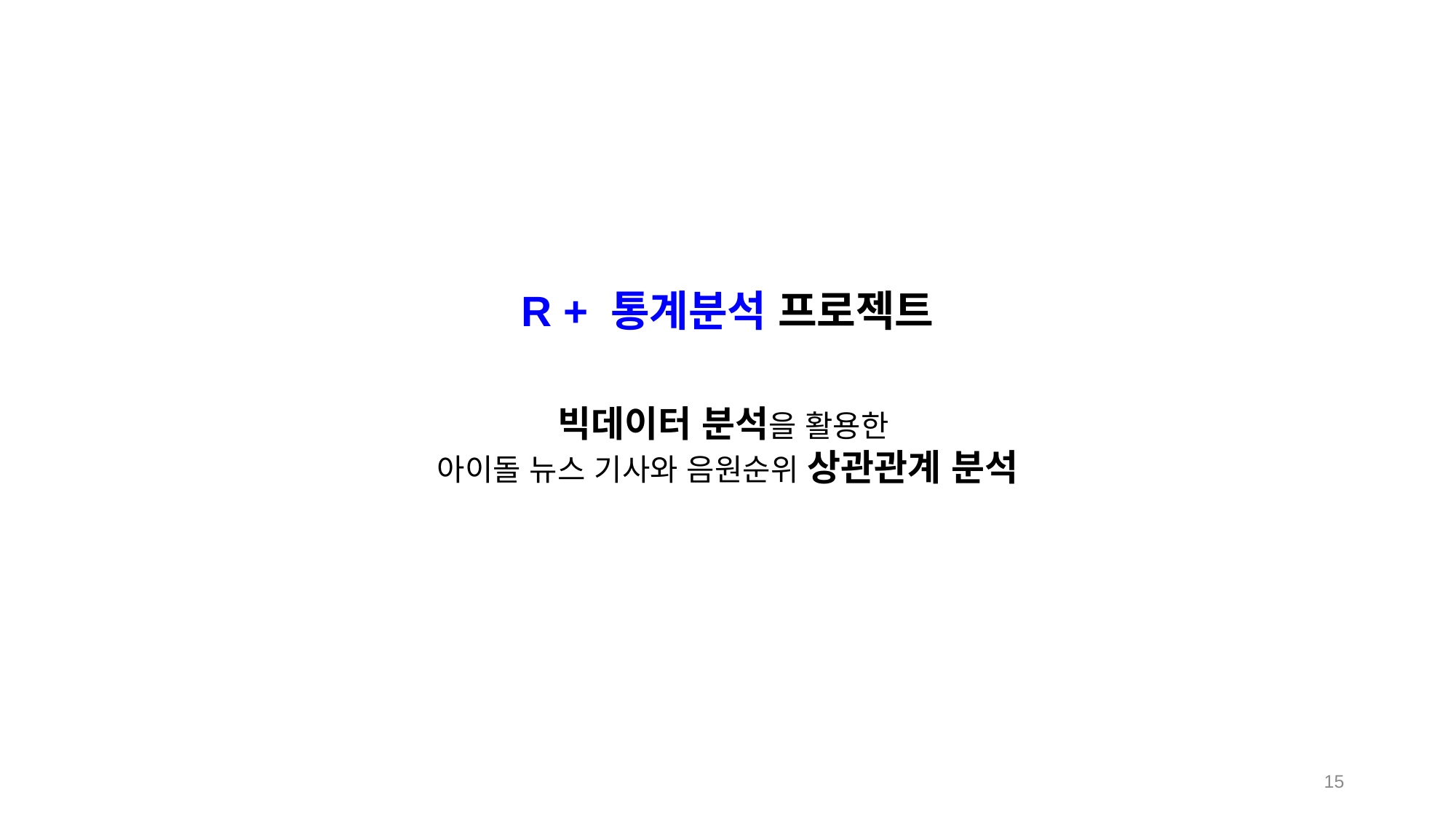

R + 통계분석 프로젝트

빅데이터 분석을 활용한
아이돌 뉴스 기사와 음원순위 상관관계 분석

15